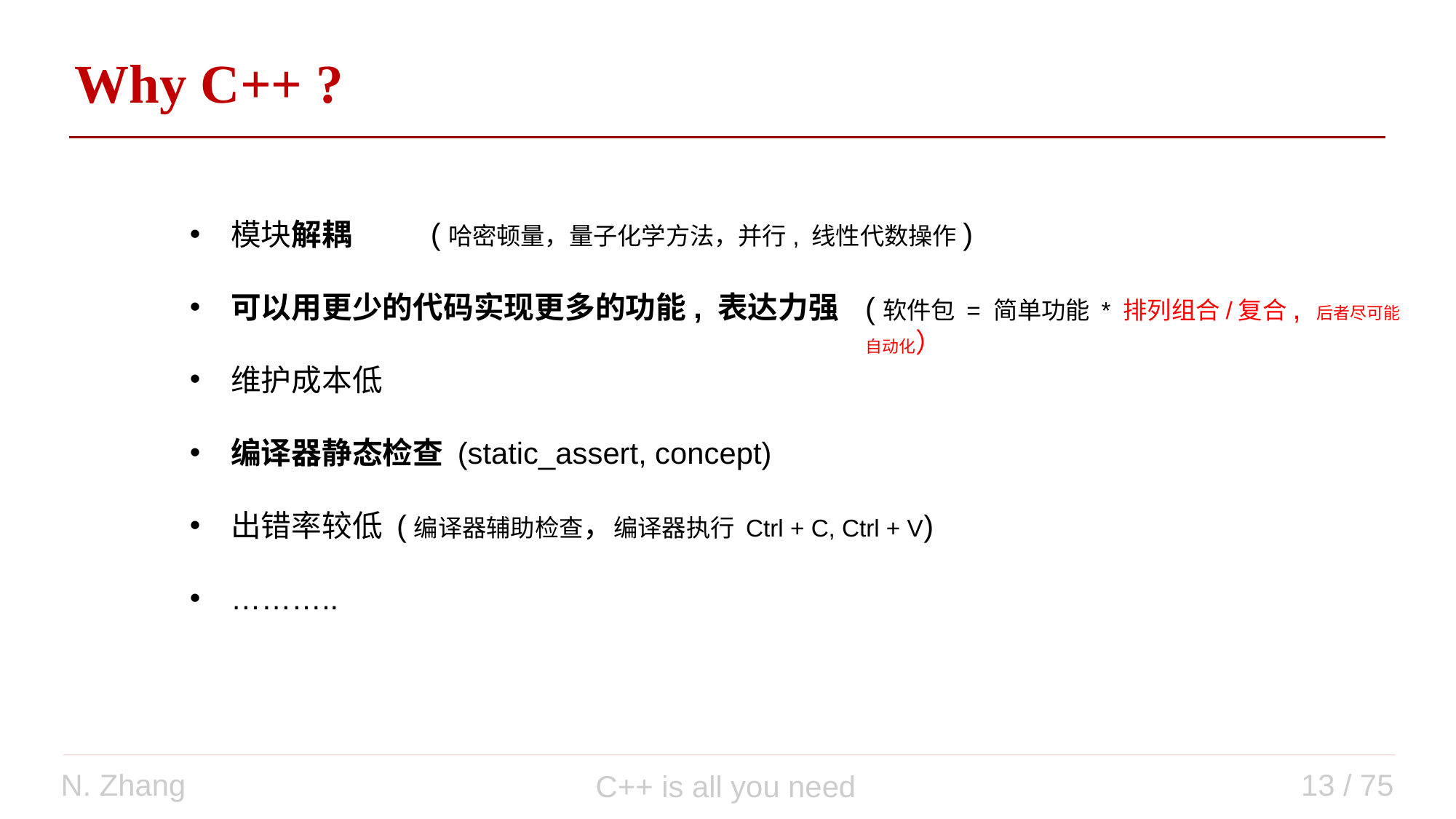

Why C++ ?
(哈密顿量，量子化学方法，并行, 线性代数操作)
模块解耦

可以用更少的代码实现更多的功能, 表达力强

维护成本低

编译器静态检查 (static_assert, concept)

出错率较低 (编译器辅助检查，编译器执行 Ctrl + C, Ctrl + V)

………..

(软件包 = 简单功能 * 排列组合/复合, 后者尽可能自动化）
N. Zhang
13 / 75
C++ is all you need